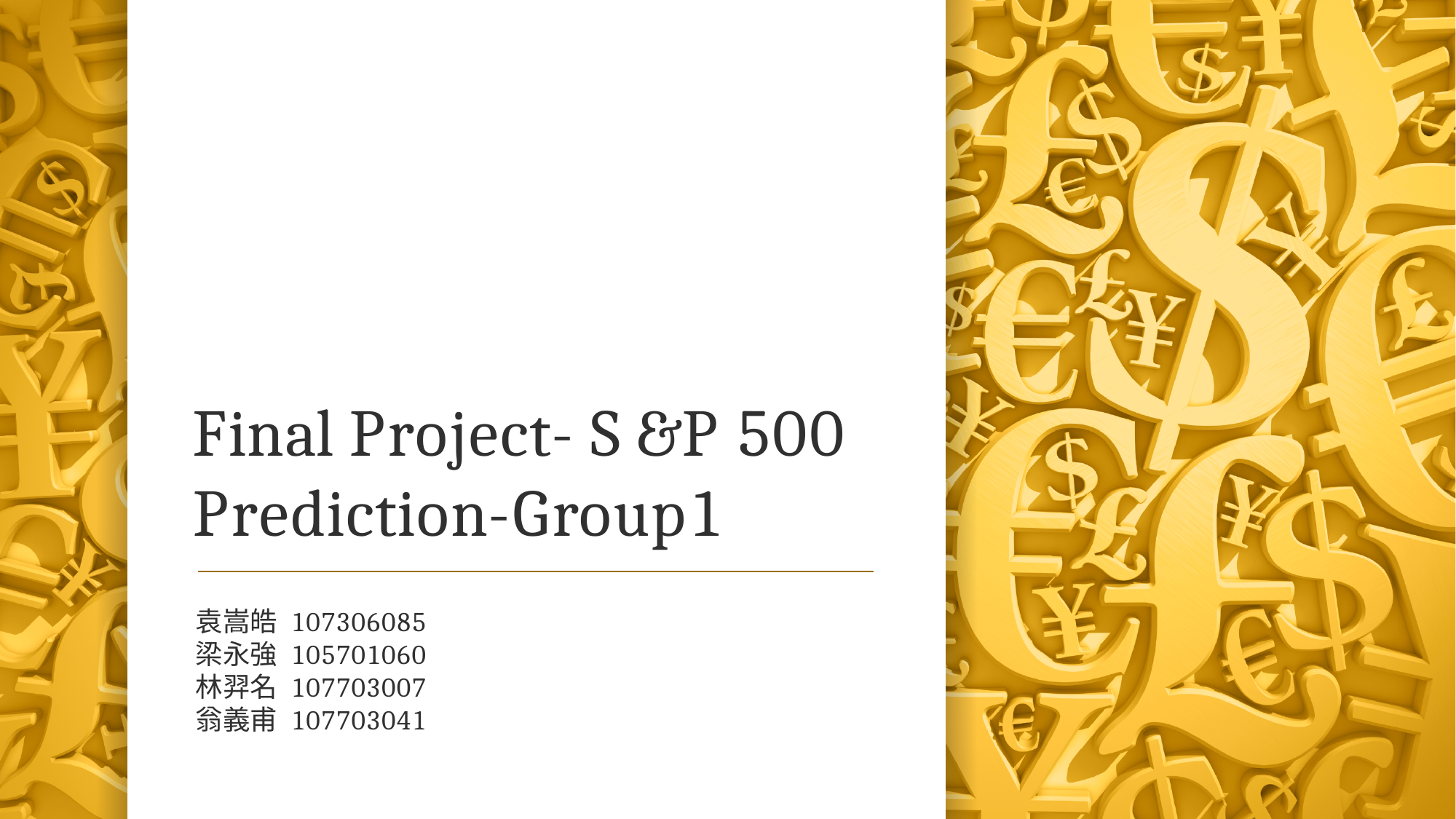

# Final Project- S &P 500 Prediction-Group1
袁嵩皓 107306085
梁永強 105701060
林羿名 107703007
翁義甫 107703041